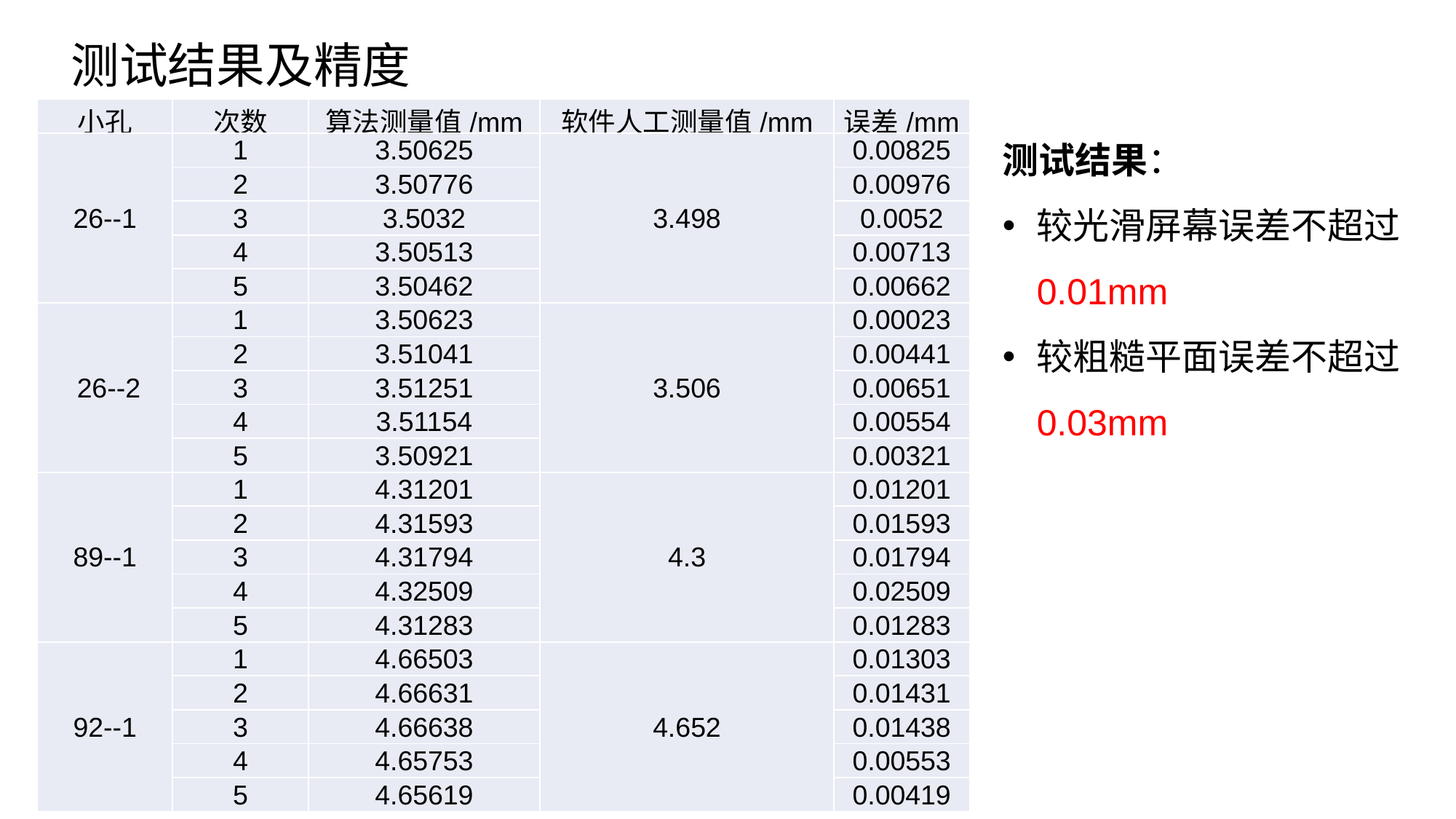

测试结果及精度
| 小孔 | 次数 | 算法测量值/mm | 软件人工测量值/mm | 误差/mm |
| --- | --- | --- | --- | --- |
| 26--1 | 1 | 3.50625 | 3.498 | 0.00825 |
|  | 2 | 3.50776 |  | 0.00976 |
|  | 3 | 3.5032 |  | 0.0052 |
|  | 4 | 3.50513 |  | 0.00713 |
|  | 5 | 3.50462 |  | 0.00662 |
| 26--2 | 1 | 3.50623 | 3.506 | 0.00023 |
|  | 2 | 3.51041 |  | 0.00441 |
|  | 3 | 3.51251 |  | 0.00651 |
|  | 4 | 3.51154 |  | 0.00554 |
|  | 5 | 3.50921 |  | 0.00321 |
| 89--1 | 1 | 4.31201 | 4.3 | 0.01201 |
|  | 2 | 4.31593 |  | 0.01593 |
|  | 3 | 4.31794 |  | 0.01794 |
|  | 4 | 4.32509 |  | 0.02509 |
|  | 5 | 4.31283 |  | 0.01283 |
| 92--1 | 1 | 4.66503 | 4.652 | 0.01303 |
|  | 2 | 4.66631 |  | 0.01431 |
|  | 3 | 4.66638 |  | 0.01438 |
|  | 4 | 4.65753 |  | 0.00553 |
|  | 5 | 4.65619 |  | 0.00419 |
测试结果：
较光滑屏幕误差不超过0.01mm
较粗糙平面误差不超过0.03mm